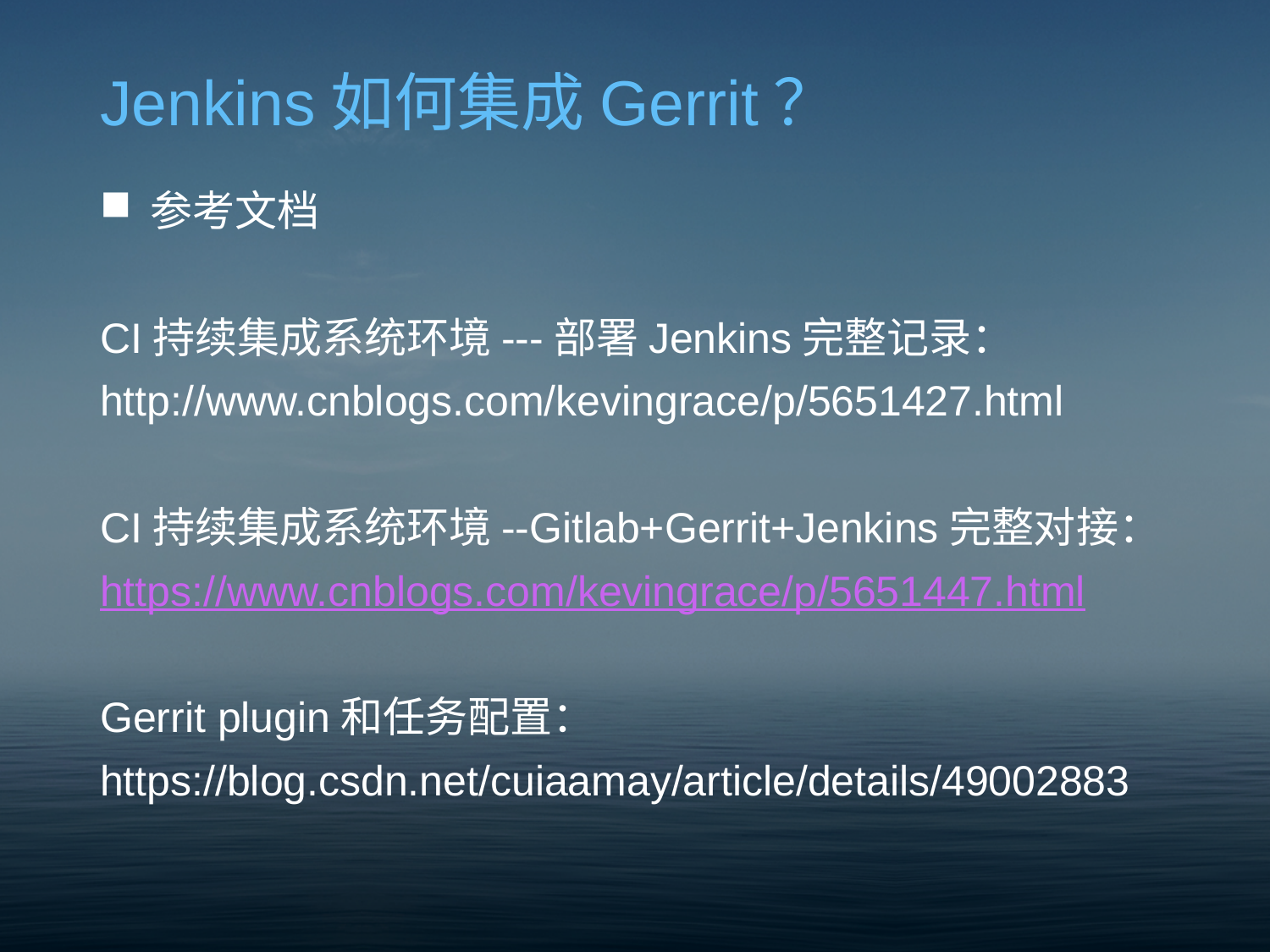

# Jenkins如何集成Gerrit？
参考文档

CI持续集成系统环境---部署Jenkins完整记录：
http://www.cnblogs.com/kevingrace/p/5651427.html

CI持续集成系统环境--Gitlab+Gerrit+Jenkins完整对接：
https://www.cnblogs.com/kevingrace/p/5651447.html

Gerrit plugin和任务配置：
https://blog.csdn.net/cuiaamay/article/details/49002883